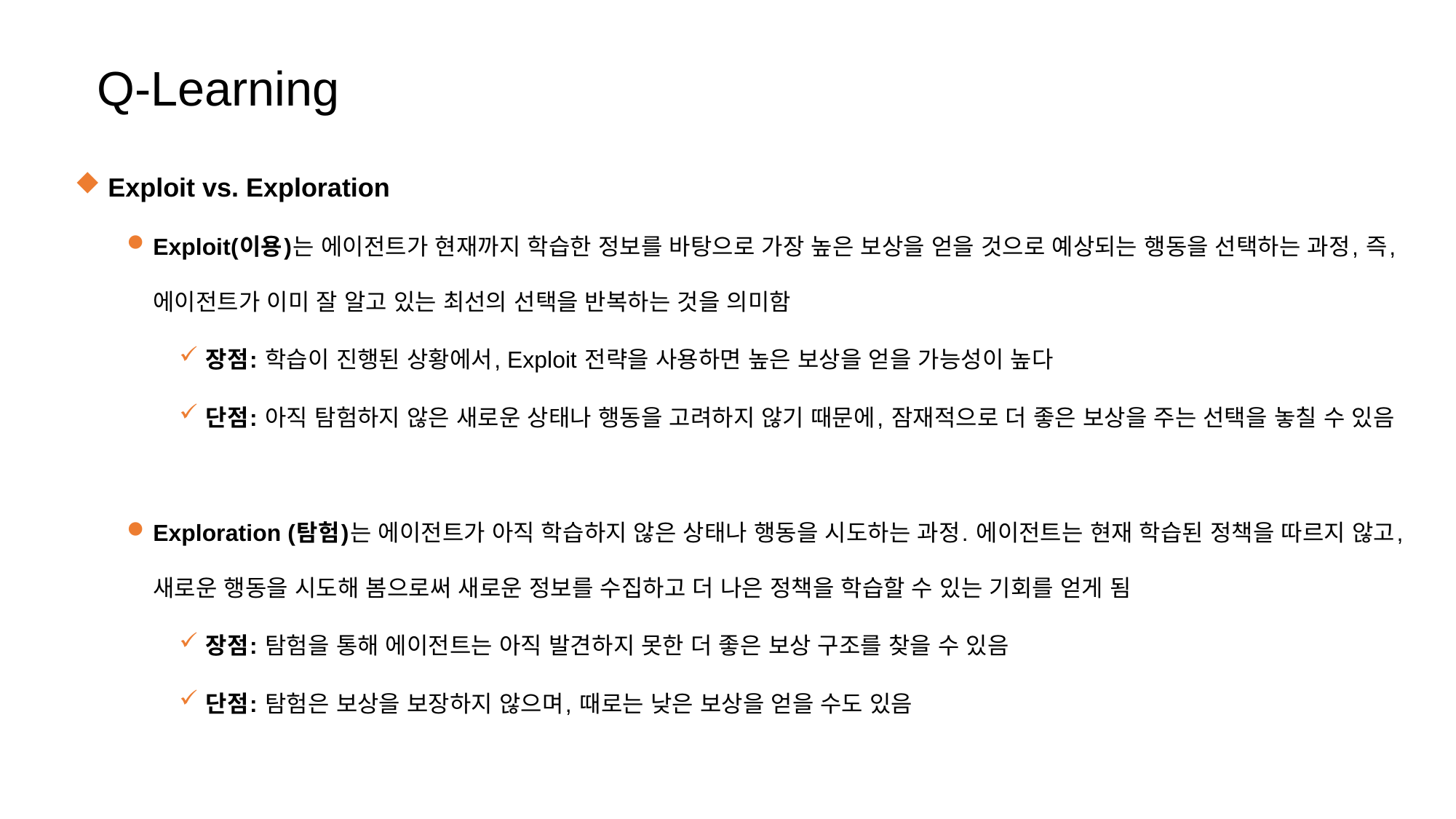

Q-Learning
 Exploit vs. Exploration
Exploit(이용)는 에이전트가 현재까지 학습한 정보를 바탕으로 가장 높은 보상을 얻을 것으로 예상되는 행동을 선택하는 과정, 즉, 에이전트가 이미 잘 알고 있는 최선의 선택을 반복하는 것을 의미함
장점: 학습이 진행된 상황에서, Exploit 전략을 사용하면 높은 보상을 얻을 가능성이 높다
단점: 아직 탐험하지 않은 새로운 상태나 행동을 고려하지 않기 때문에, 잠재적으로 더 좋은 보상을 주는 선택을 놓칠 수 있음

Exploration (탐험)는 에이전트가 아직 학습하지 않은 상태나 행동을 시도하는 과정. 에이전트는 현재 학습된 정책을 따르지 않고, 새로운 행동을 시도해 봄으로써 새로운 정보를 수집하고 더 나은 정책을 학습할 수 있는 기회를 얻게 됨
장점: 탐험을 통해 에이전트는 아직 발견하지 못한 더 좋은 보상 구조를 찾을 수 있음
단점: 탐험은 보상을 보장하지 않으며, 때로는 낮은 보상을 얻을 수도 있음